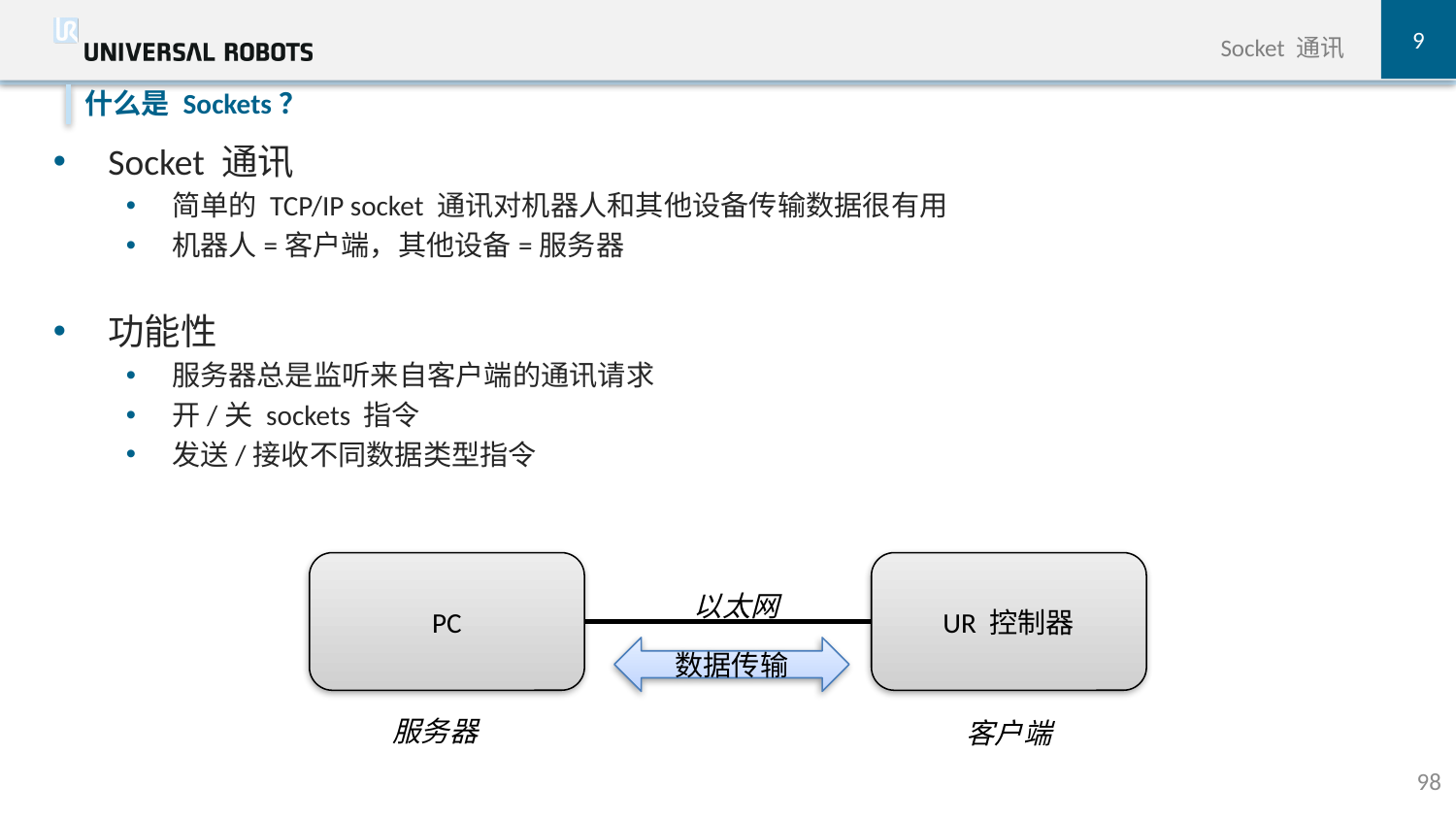

9
Socket 通讯

Socket 通讯
简单的 TCP/IP socket 通讯对机器人和其他设备传输数据很有用
机器人=客户端，其他设备=服务器

功能性
服务器总是监听来自客户端的通讯请求
开/关 sockets 指令
发送/接收不同数据类型指令

什么是 Sockets？
UR 控制器
以太网
PC
数据传输
服务器
客户端
98